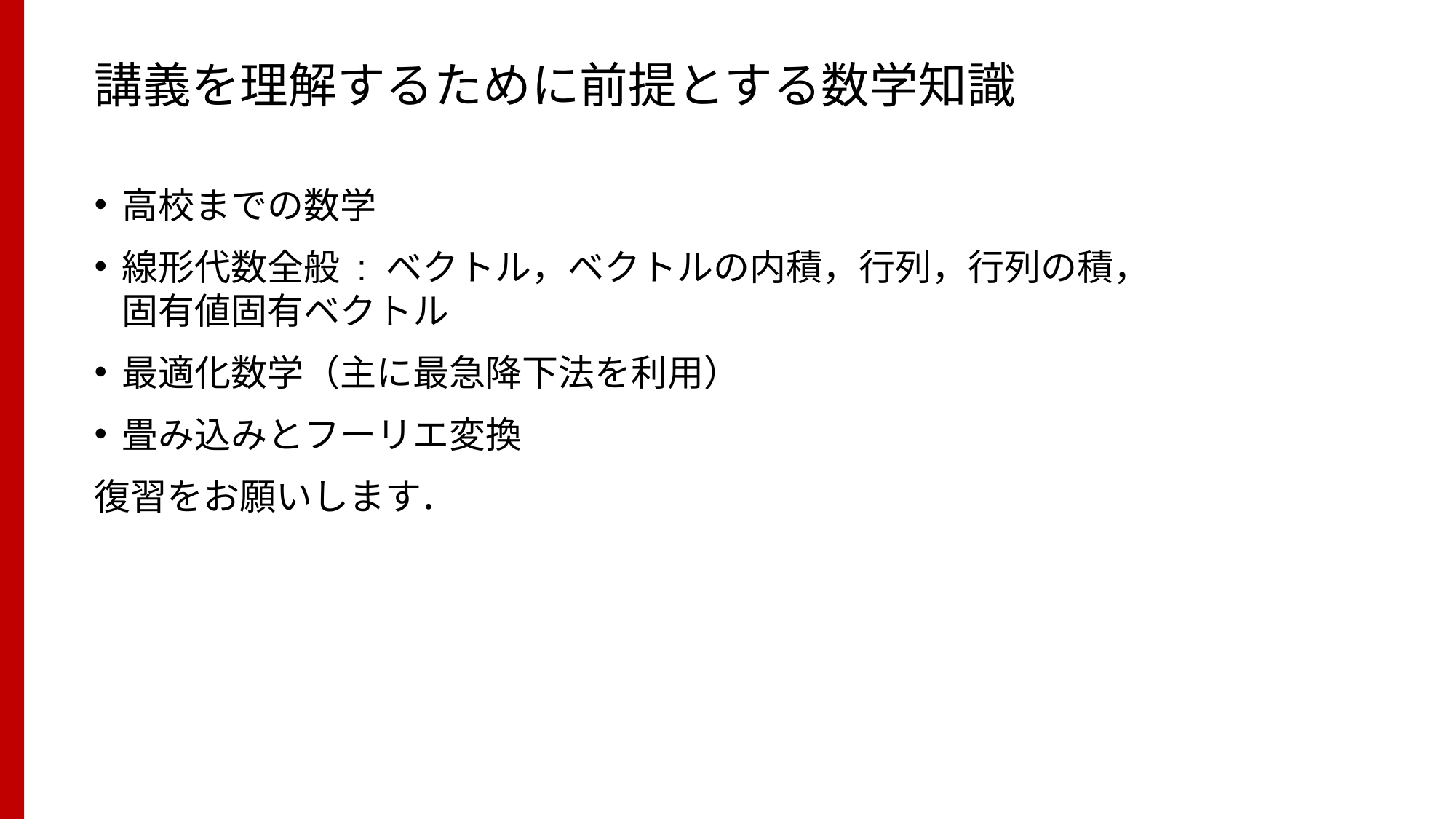

# 講義を理解するために前提とする数学知識
高校までの数学
線形代数全般 : ベクトル，ベクトルの内積，行列，行列の積，固有値固有ベクトル
最適化数学（主に最急降下法を利用）
畳み込みとフーリエ変換
復習をお願いします．